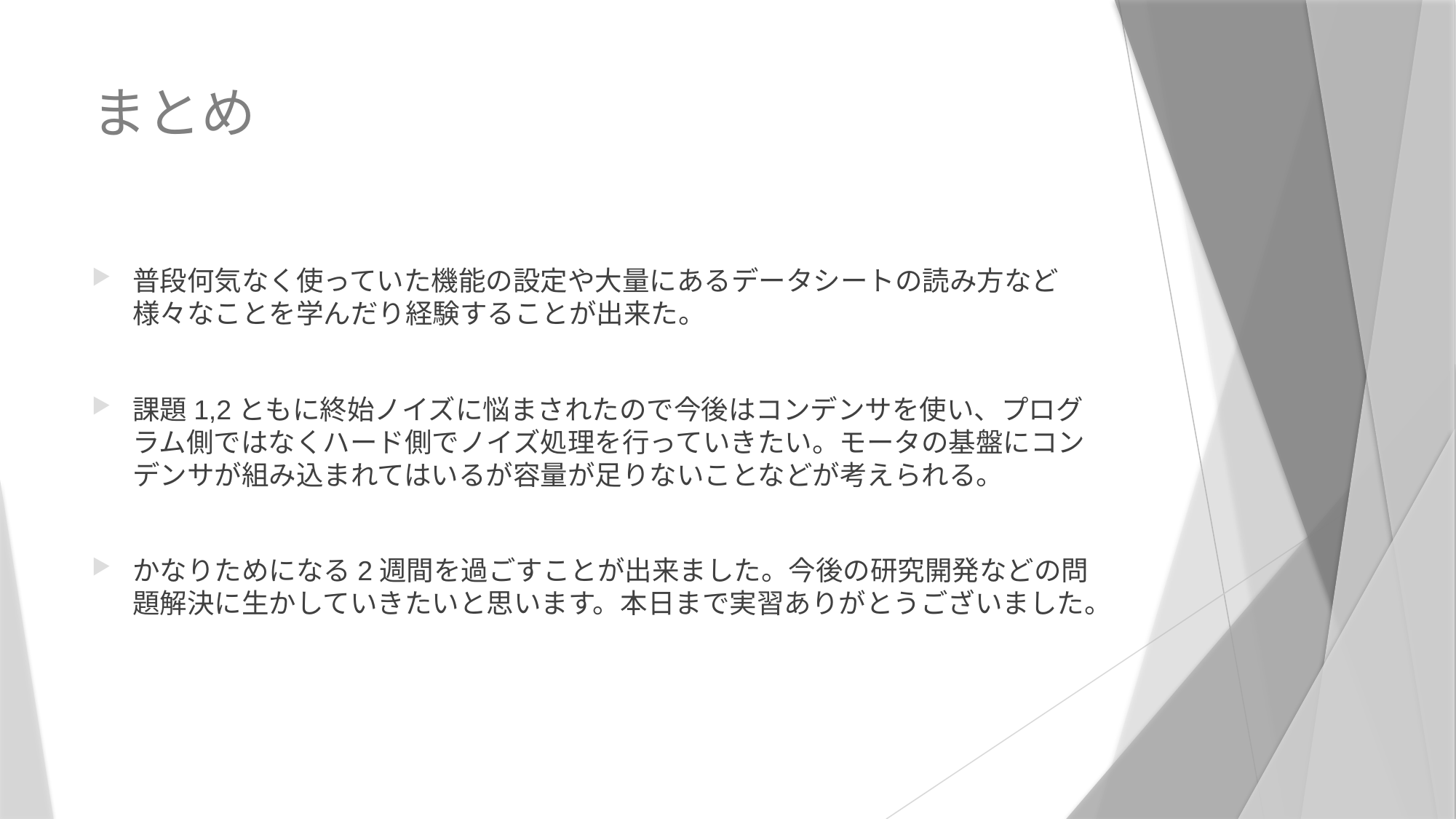

# まとめ
普段何気なく使っていた機能の設定や大量にあるデータシートの読み方など様々なことを学んだり経験することが出来た。

課題1,2ともに終始ノイズに悩まされたので今後はコンデンサを使い、プログラム側ではなくハード側でノイズ処理を行っていきたい。モータの基盤にコンデンサが組み込まれてはいるが容量が足りないことなどが考えられる。

かなりためになる2週間を過ごすことが出来ました。今後の研究開発などの問題解決に生かしていきたいと思います。本日まで実習ありがとうございました。